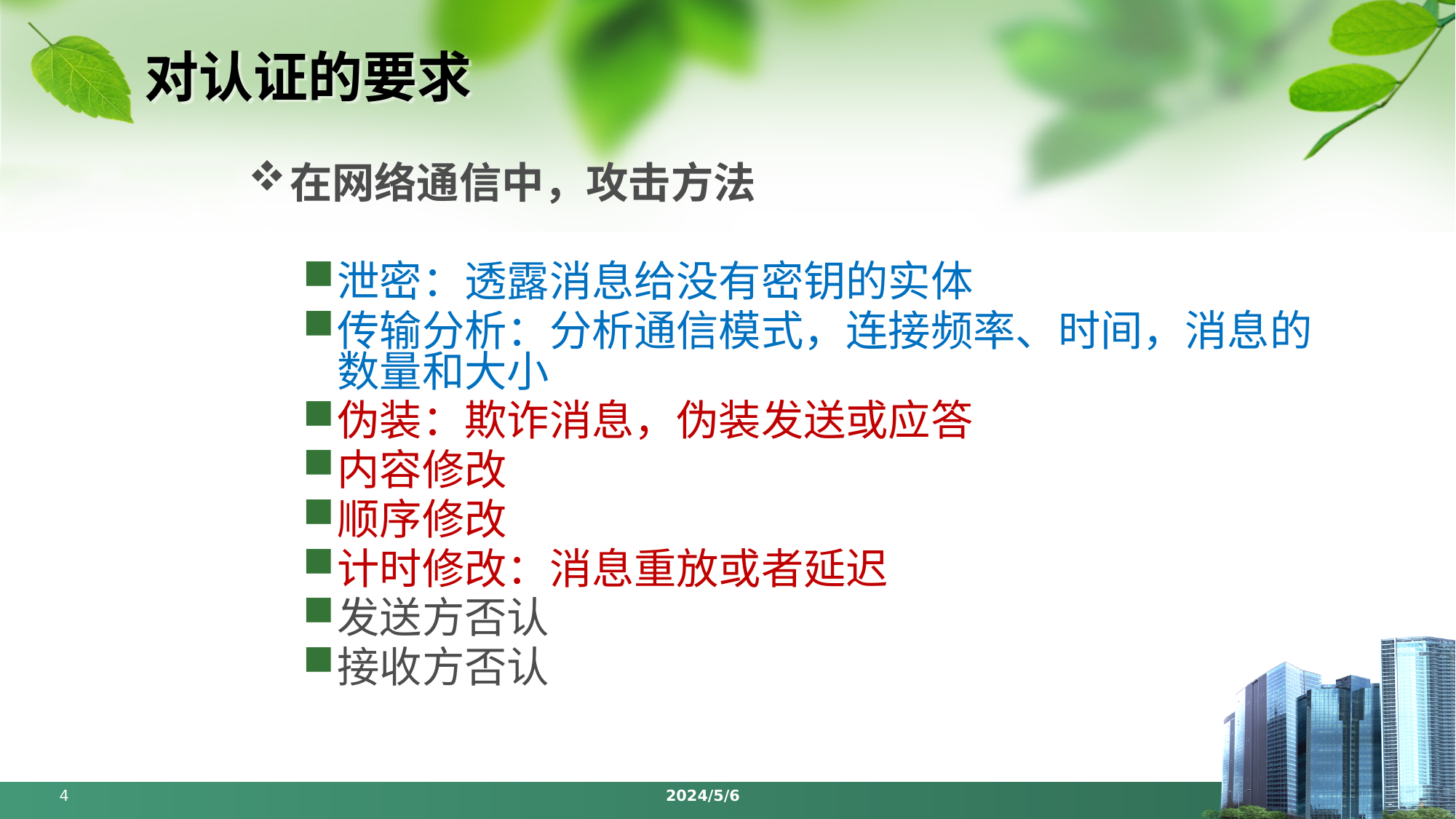

# 对认证的要求
在网络通信中，攻击方法

泄密：透露消息给没有密钥的实体
传输分析：分析通信模式，连接频率、时间，消息的数量和大小
伪装：欺诈消息，伪装发送或应答
内容修改
顺序修改
计时修改：消息重放或者延迟
发送方否认
接收方否认
4
2024/5/6